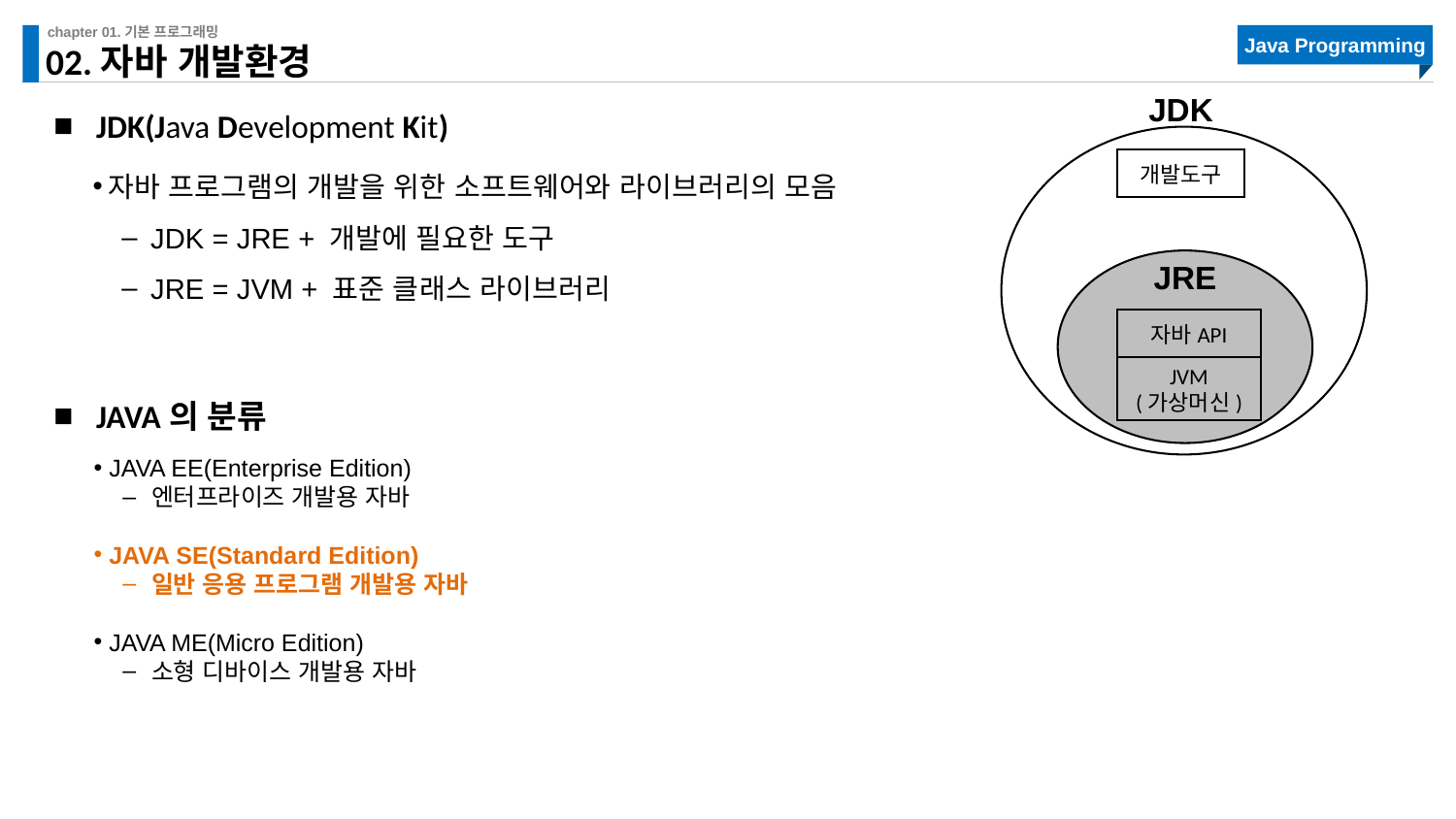

# 02.자바 개발환경
JDK

개발도구
JRE

자바API
JVM
(가상머신)
JDK(Java Development Kit)

JAVA의 분류

자바 프로그램의 개발을 위한 소프트웨어와 라이브러리의 모음
JDK = JRE + 개발에 필요한 도구
JRE = JVM + 표준 클래스 라이브러리
JAVA EE(Enterprise Edition)
엔터프라이즈 개발용 자바

JAVA SE(Standard Edition)
일반 응용 프로그램 개발용 자바

JAVA ME(Micro Edition)
소형 디바이스 개발용 자바